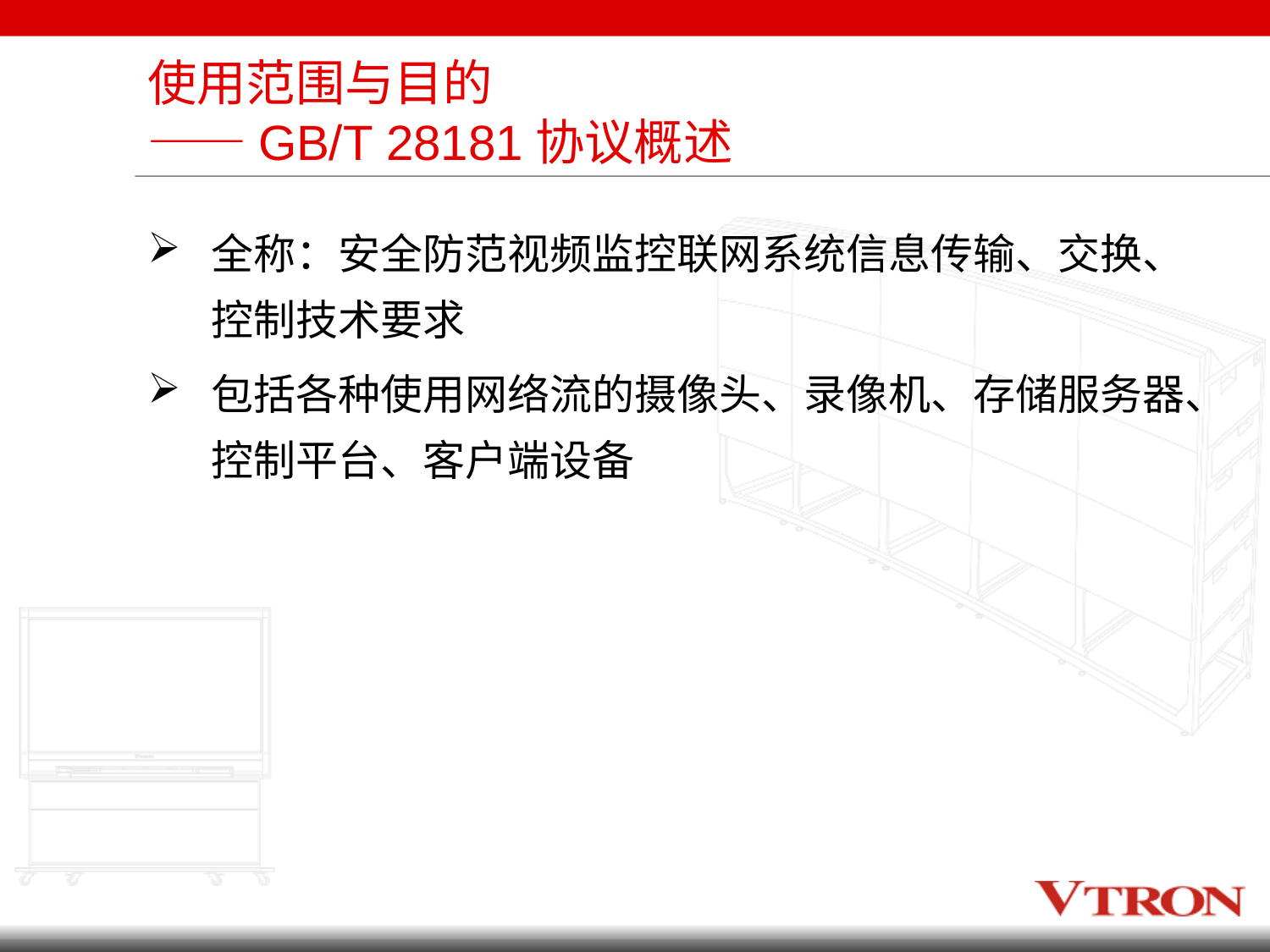

# 使用范围与目的 ——GB/T 28181协议概述
全称：安全防范视频监控联网系统信息传输、交换、控制技术要求
包括各种使用网络流的摄像头、录像机、存储服务器、控制平台、客户端设备